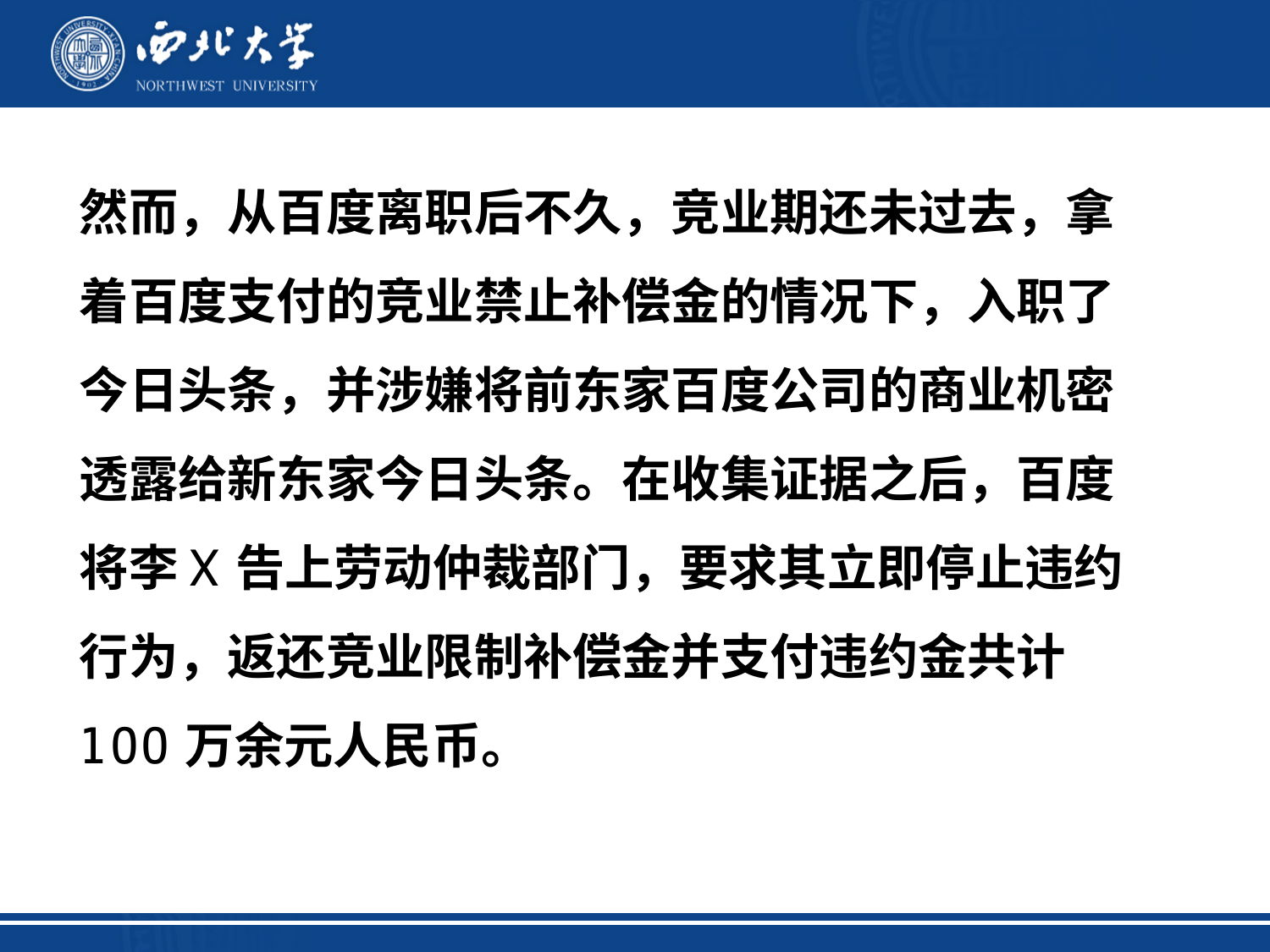

然而，从百度离职后不久，竞业期还未过去，拿着百度支付的竞业禁止补偿金的情况下，入职了今日头条，并涉嫌将前东家百度公司的商业机密透露给新东家今日头条。在收集证据之后，百度将李X告上劳动仲裁部门，要求其立即停止违约行为，返还竞业限制补偿金并支付违约金共计100万余元人民币。